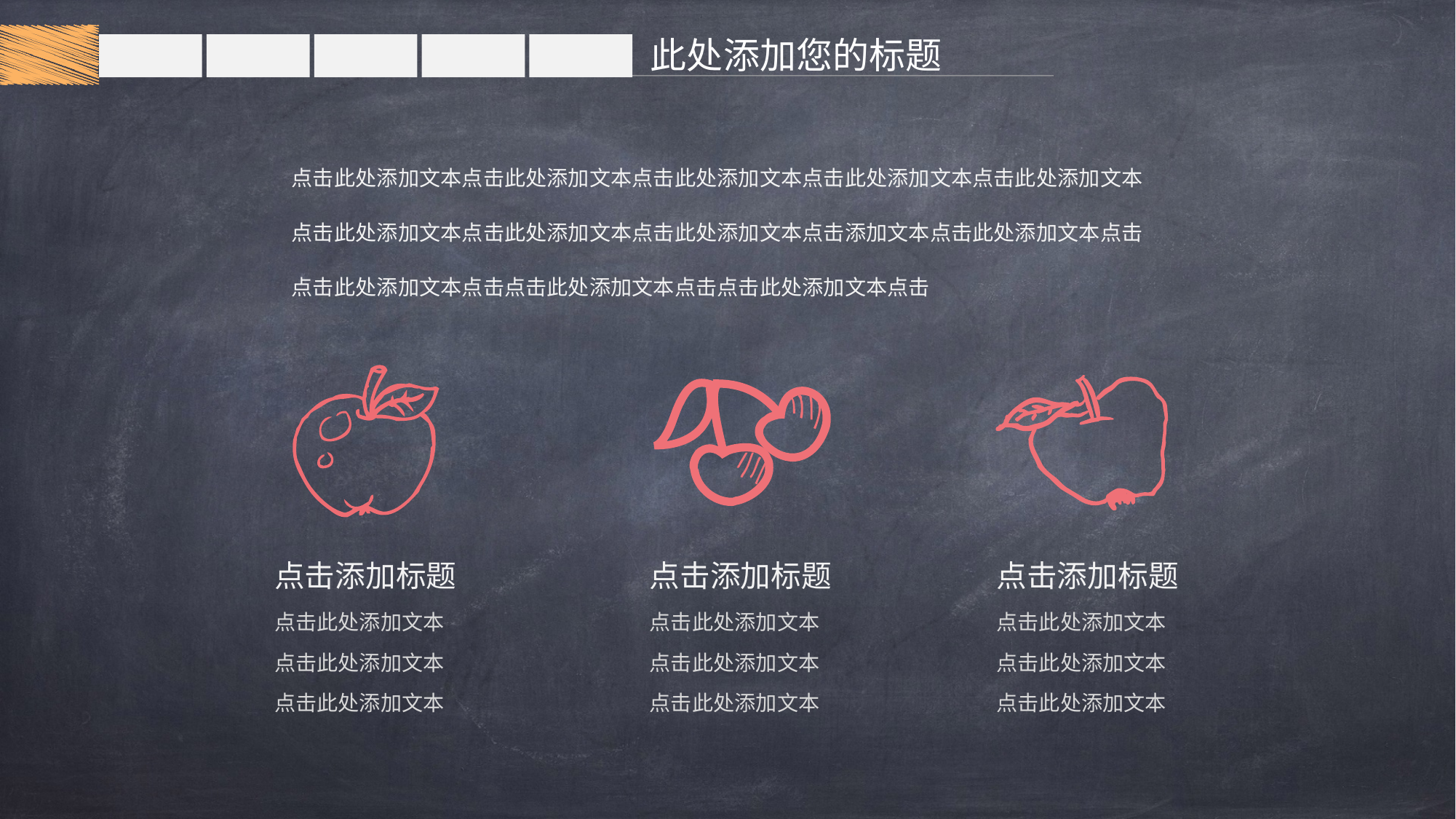

此处添加您的标题

点击此处添加文本点击此处添加文本点击此处添加文本点击此处添加文本点击此处添加文本点击此处添加文本点击此处添加文本点击此处添加文本点击添加文本点击此处添加文本点击点击此处添加文本点击点击此处添加文本点击点击此处添加文本点击

点击添加标题
点击此处添加文本
点击此处添加文本
点击此处添加文本
点击添加标题
点击此处添加文本
点击此处添加文本
点击此处添加文本
点击添加标题
点击此处添加文本
点击此处添加文本
点击此处添加文本